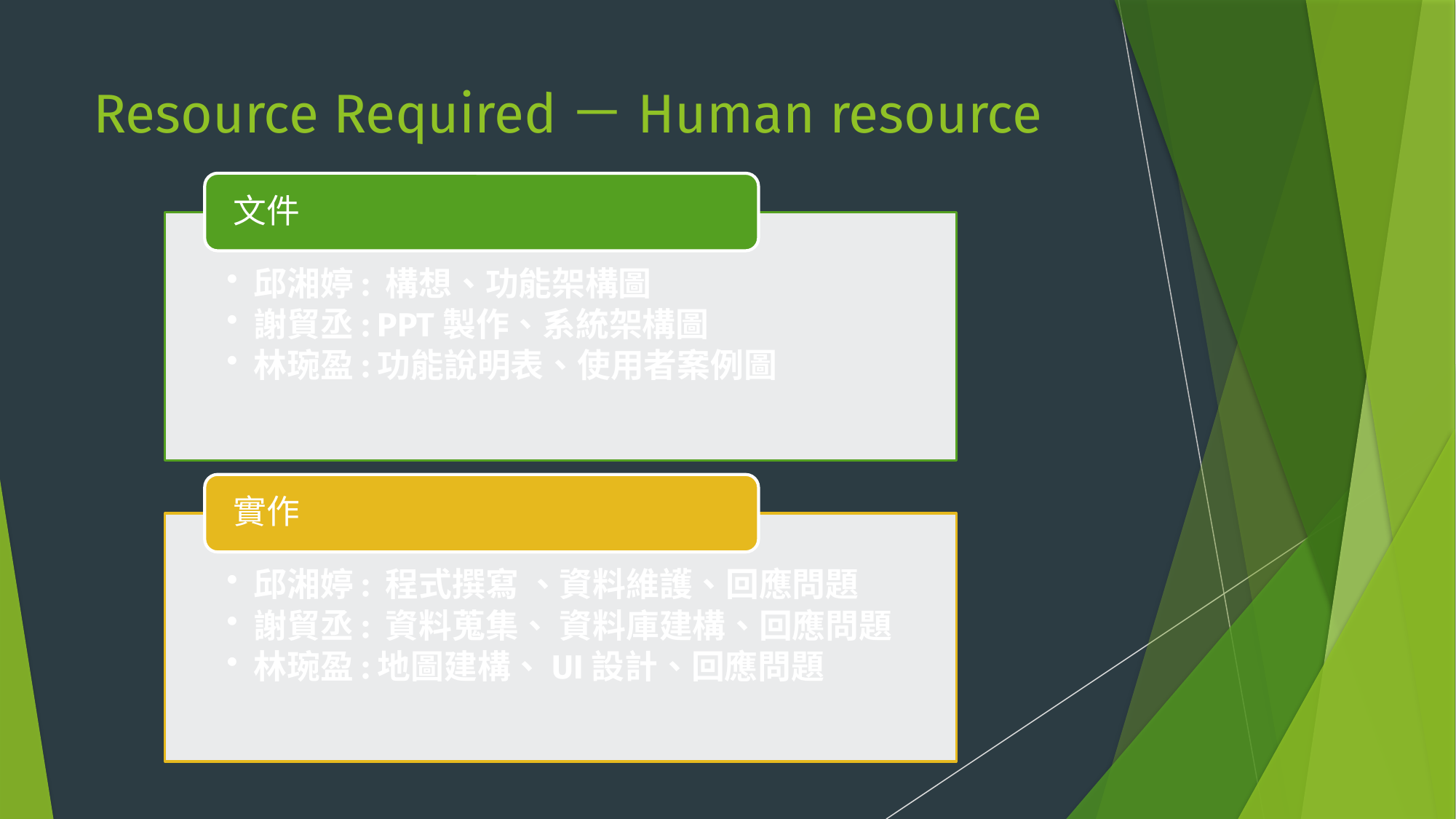

# Resource Required－Human resource
邱湘婷: 構想、功能架構圖
謝貿丞: PPT製作、系統架構圖
林琬盈:功能說明表、使用者案例圖
文件
邱湘婷: 程式撰寫 、資料維護、回應問題
謝貿丞: 資料蒐集、 資料庫建構、回應問題
林琬盈:地圖建構、UI設計、回應問題
實作